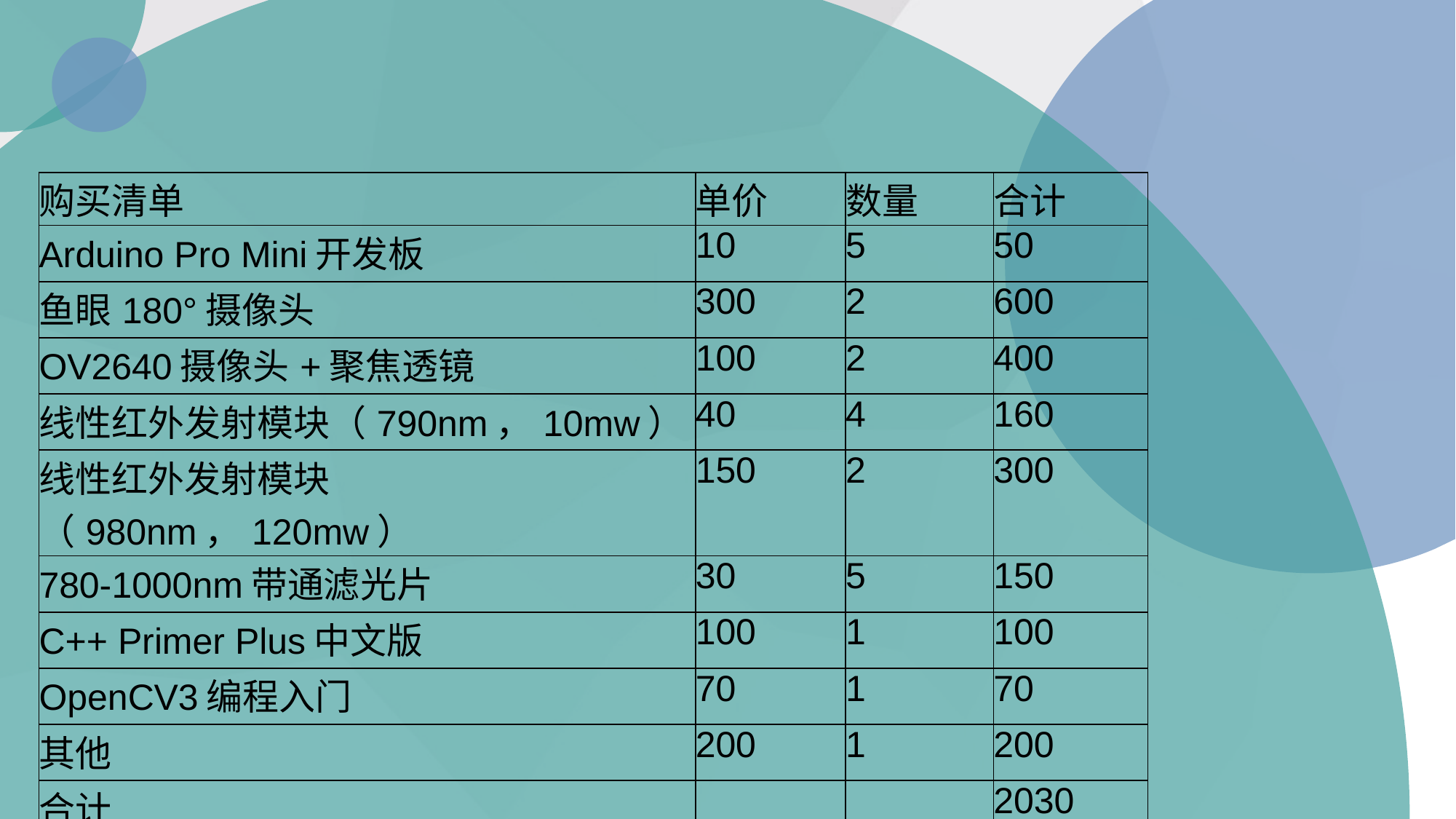

| 购买清单 | 单价 | 数量 | 合计 |
| --- | --- | --- | --- |
| Arduino Pro Mini开发板 | 10 | 5 | 50 |
| 鱼眼180°摄像头 | 300 | 2 | 600 |
| OV2640摄像头+聚焦透镜 | 100 | 2 | 400 |
| 线性红外发射模块（790nm，10mw） | 40 | 4 | 160 |
| 线性红外发射模块（980nm，120mw） | 150 | 2 | 300 |
| 780-1000nm带通滤光片 | 30 | 5 | 150 |
| C++ Primer Plus中文版 | 100 | 1 | 100 |
| OpenCV3编程入门 | 70 | 1 | 70 |
| 其他 | 200 | 1 | 200 |
| 合计 |  |  | 2030 |